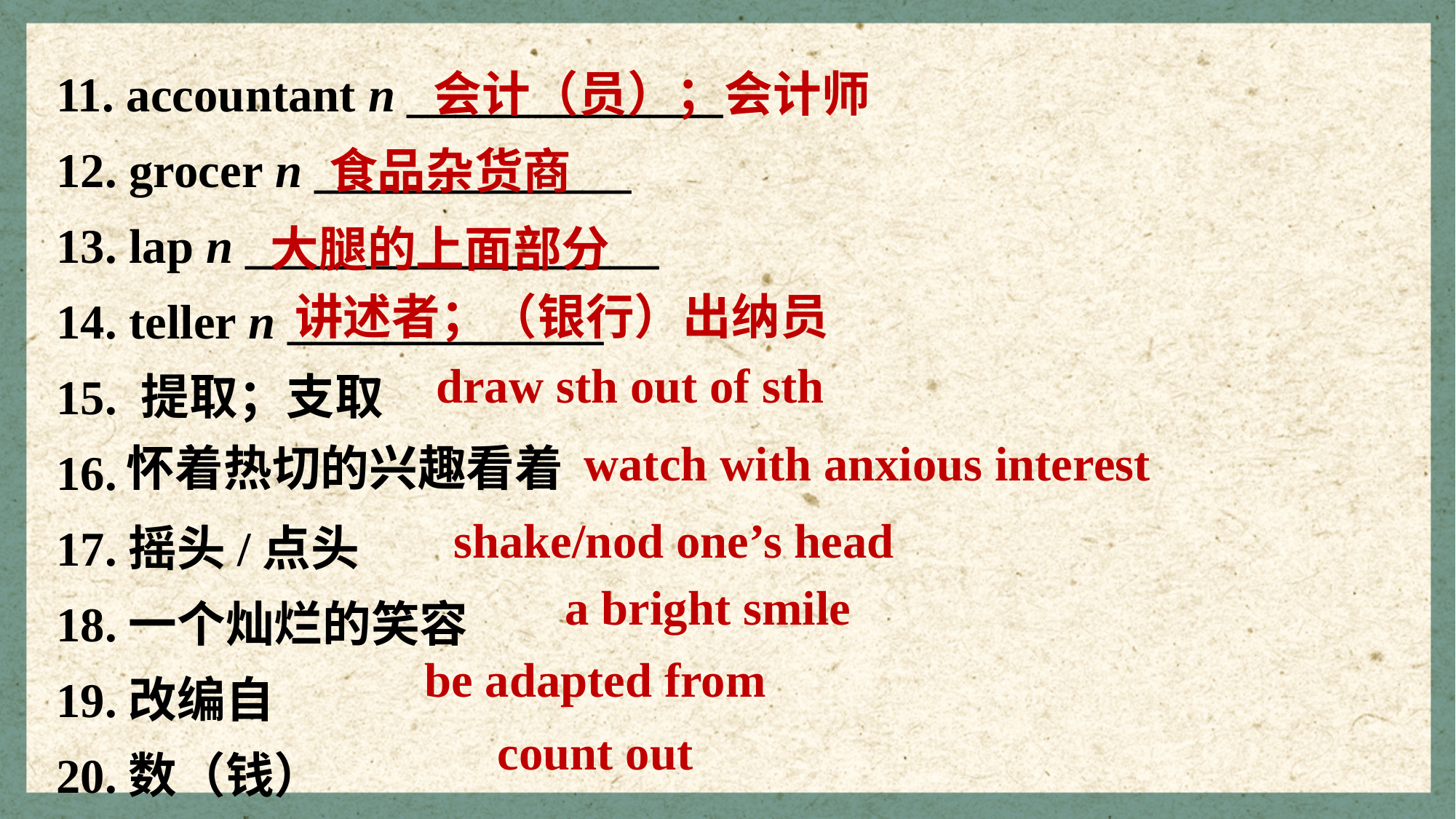

11. accountant n _____________
12. grocer n _____________
13. lap n _________________
14. teller n _____________
15. 提取；支取
16.
17.摇头/点头
18.一个灿烂的笑容
19.改编自
20.数（钱）
会计（员）；会计师
食品杂货商
大腿的上面部分
讲述者；（银行）出纳员
draw sth out of sth

怀着热切的兴趣看着
watch with anxious interest

shake/nod one’s head
a bright smile
be adapted from
count out